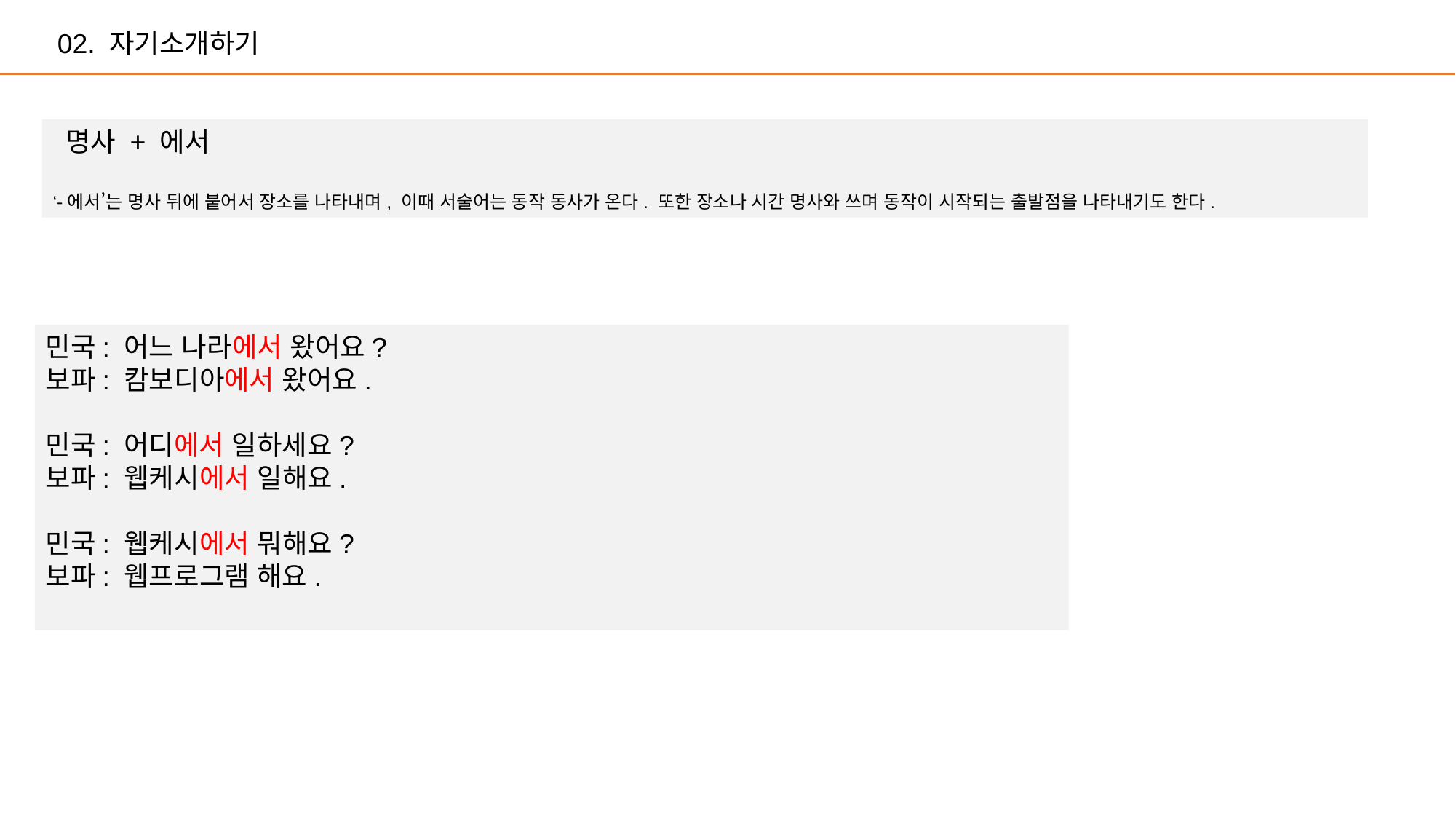

02. 자기소개하기
 명사 + 에서

‘-에서’는 명사 뒤에 붙어서 장소를 나타내며, 이때 서술어는 동작 동사가 온다. 또한 장소나 시간 명사와 쓰며 동작이 시작되는 출발점을 나타내기도 한다.
민국: 어느 나라에서 왔어요?
보파: 캄보디아에서 왔어요.

민국: 어디에서 일하세요?
보파: 웹케시에서 일해요.

민국: 웹케시에서 뭐해요?
보파: 웹프로그램 해요.